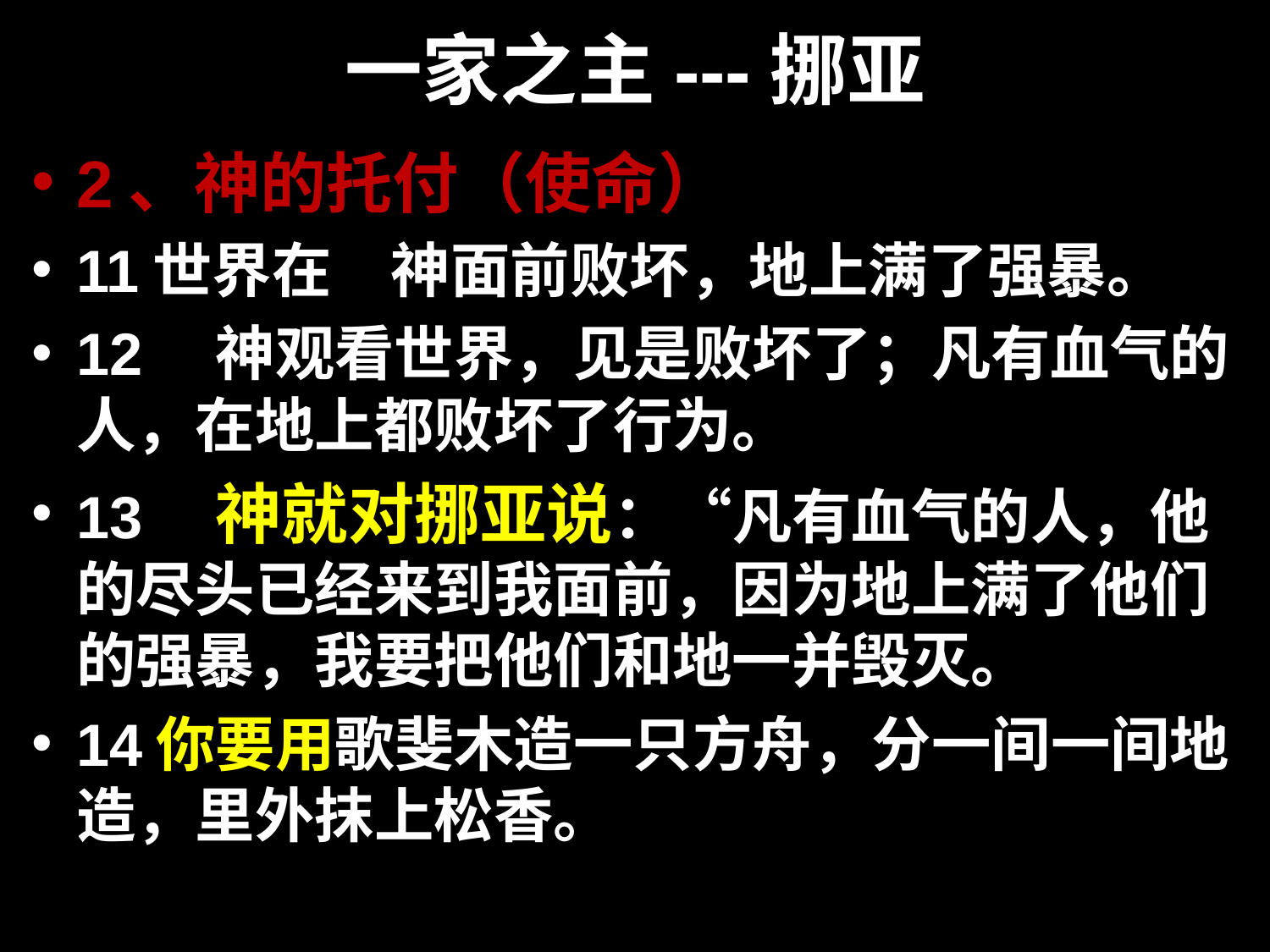

# 一家之主---挪亚
2、神的托付（使命）
11世界在　神面前败坏，地上满了强暴。
12　神观看世界，见是败坏了；凡有血气的人，在地上都败坏了行为。
13　神就对挪亚说：“凡有血气的人，他的尽头已经来到我面前，因为地上满了他们的强暴，我要把他们和地一并毁灭。
14你要用歌斐木造一只方舟，分一间一间地造，里外抹上松香。

12